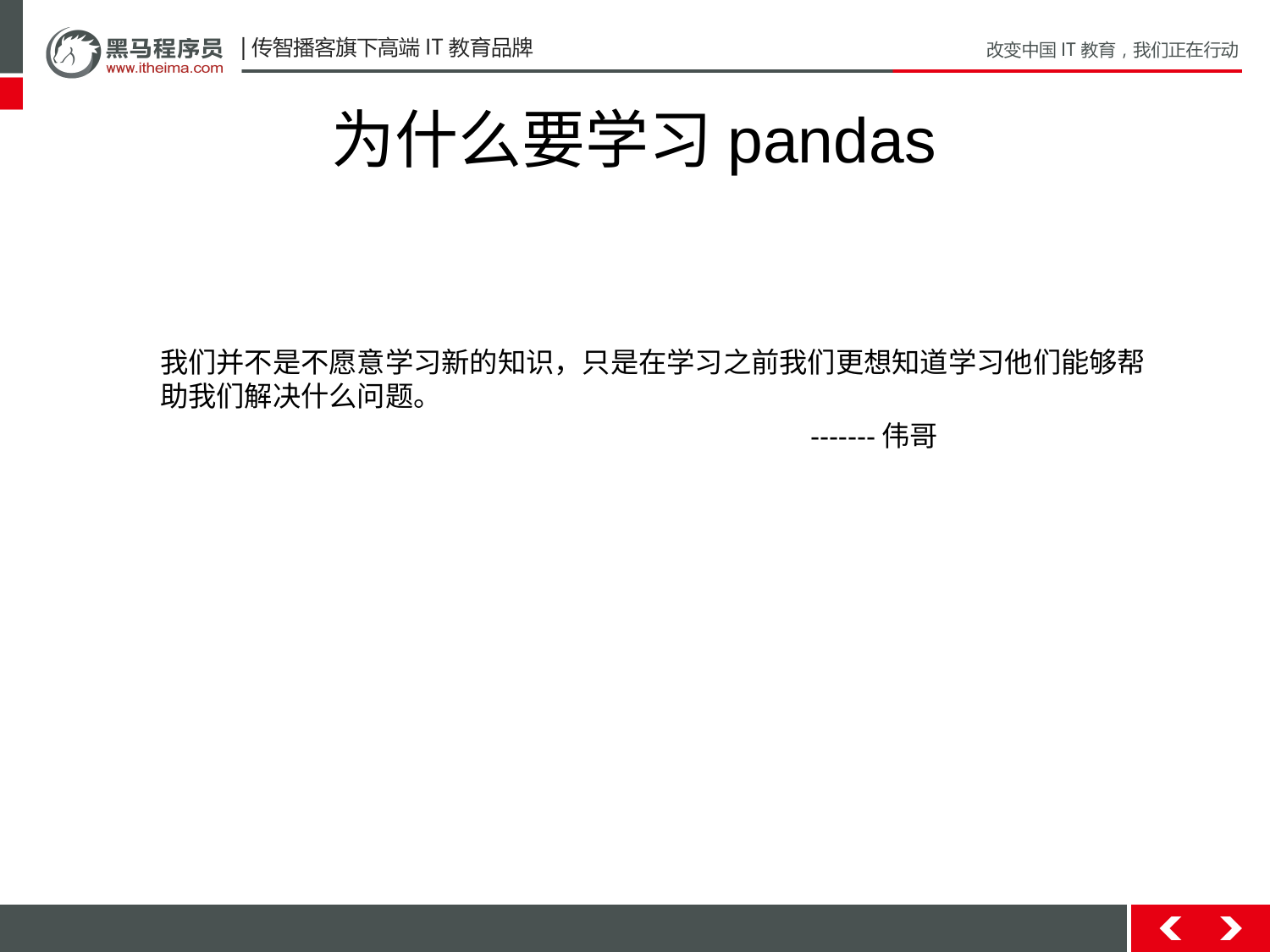

# 为什么要学习pandas
我们并不是不愿意学习新的知识，只是在学习之前我们更想知道学习他们能够帮助我们解决什么问题。
                                                                                   -------伟哥